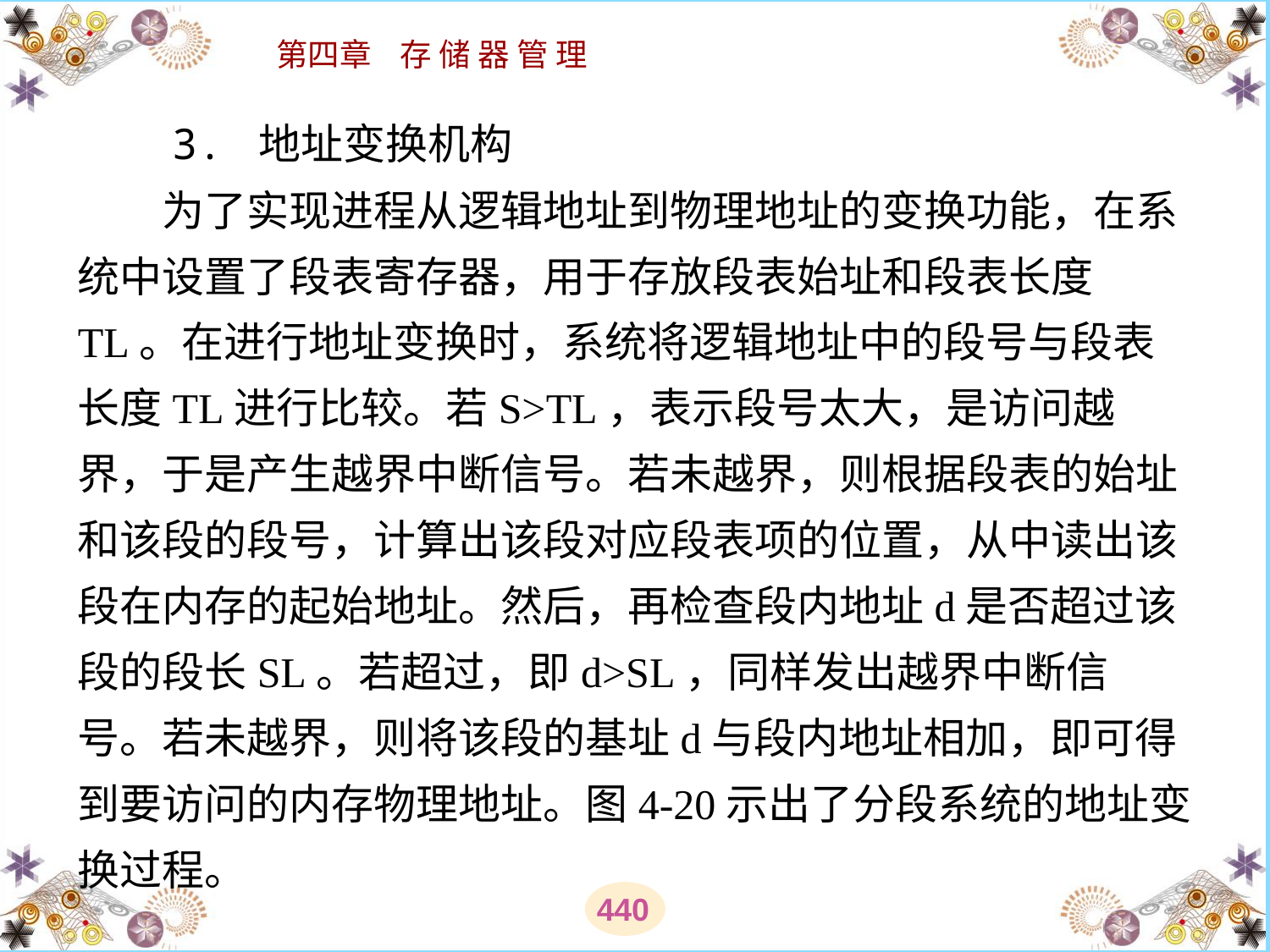

# 3. 地址变换机构 　　为了实现进程从逻辑地址到物理地址的变换功能，在系统中设置了段表寄存器，用于存放段表始址和段表长度TL。在进行地址变换时，系统将逻辑地址中的段号与段表长度TL进行比较。若S>TL，表示段号太大，是访问越界，于是产生越界中断信号。若未越界，则根据段表的始址和该段的段号，计算出该段对应段表项的位置，从中读出该段在内存的起始地址。然后，再检查段内地址d是否超过该段的段长SL。若超过，即d>SL，同样发出越界中断信号。若未越界，则将该段的基址d与段内地址相加，即可得到要访问的内存物理地址。图4-20示出了分段系统的地址变换过程。